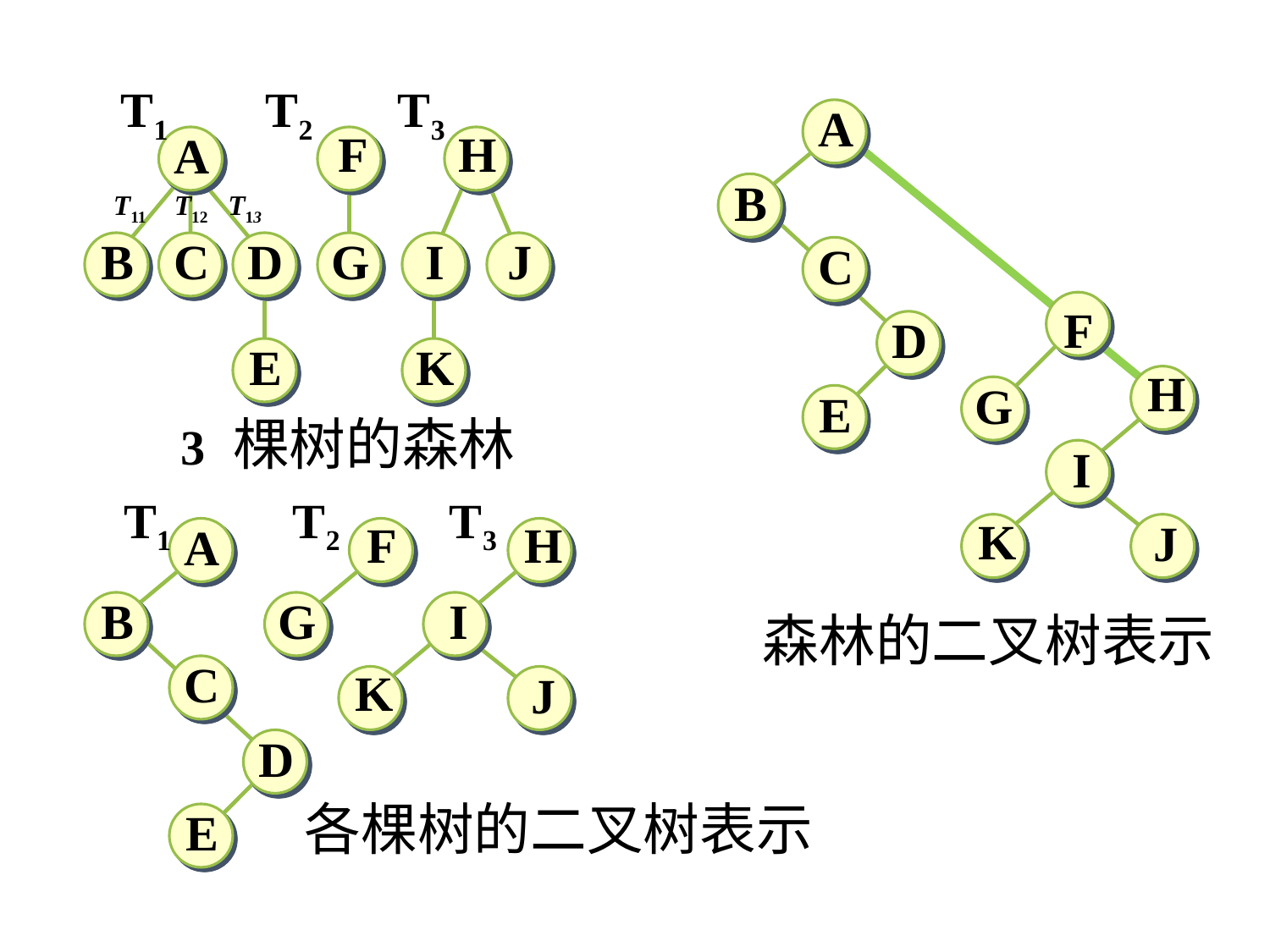

T1        T2       T3
A

F
H
A

B

T11       T12     T13

B
C
D
G
I
J
C

F
D

E
K

H

G
E

3 棵树的森林

I

T1          T2         T3

K
J
F
H
A

B
G
I

森林的二叉树表示

C

K
J

D

各棵树的二叉树表示
E